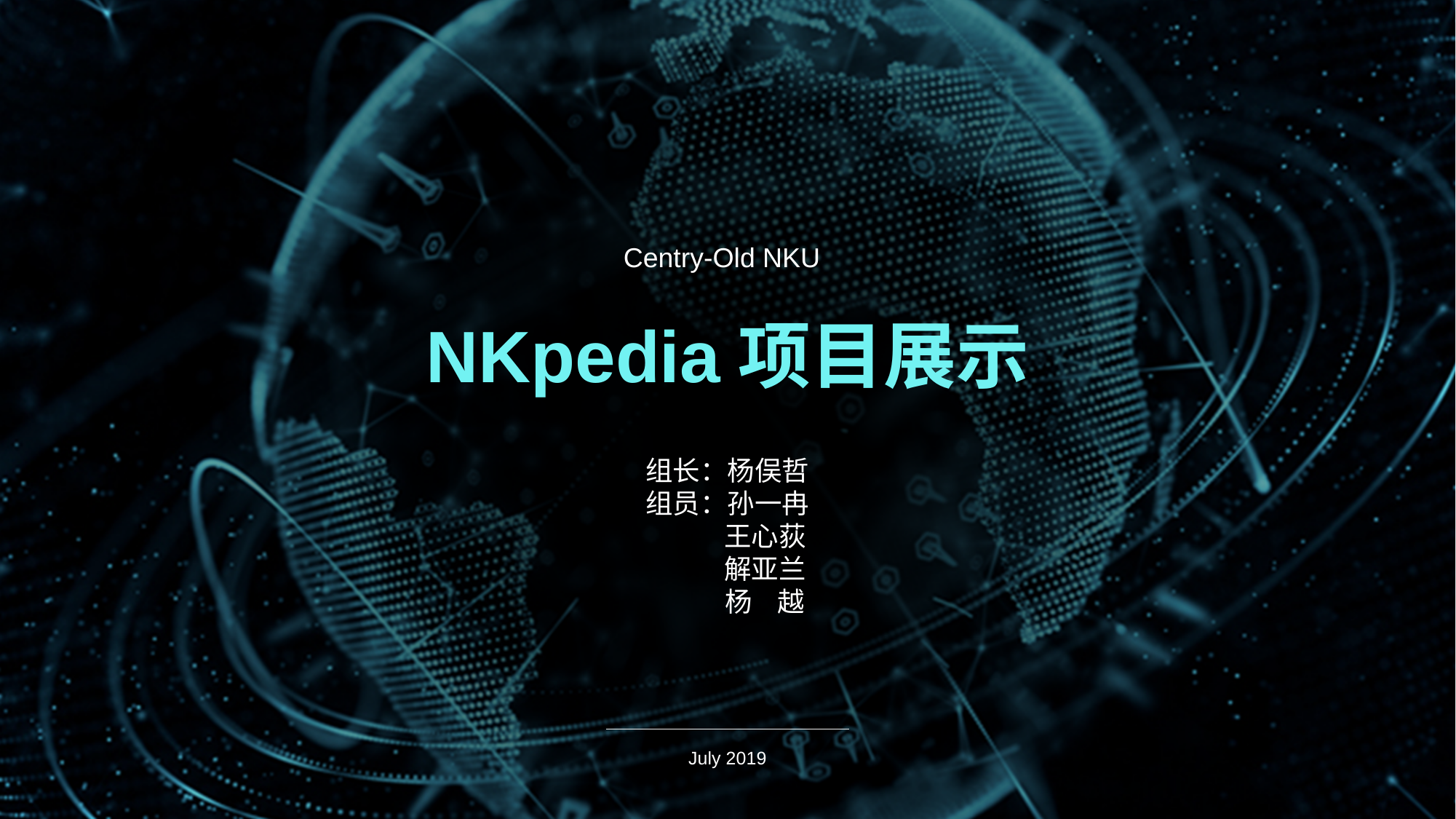

Centry-Old NKU
NKpedia项目展示
组长：杨俣哲
组员：孙一冉
           王心荻
           解亚兰
           杨    越

July 2019